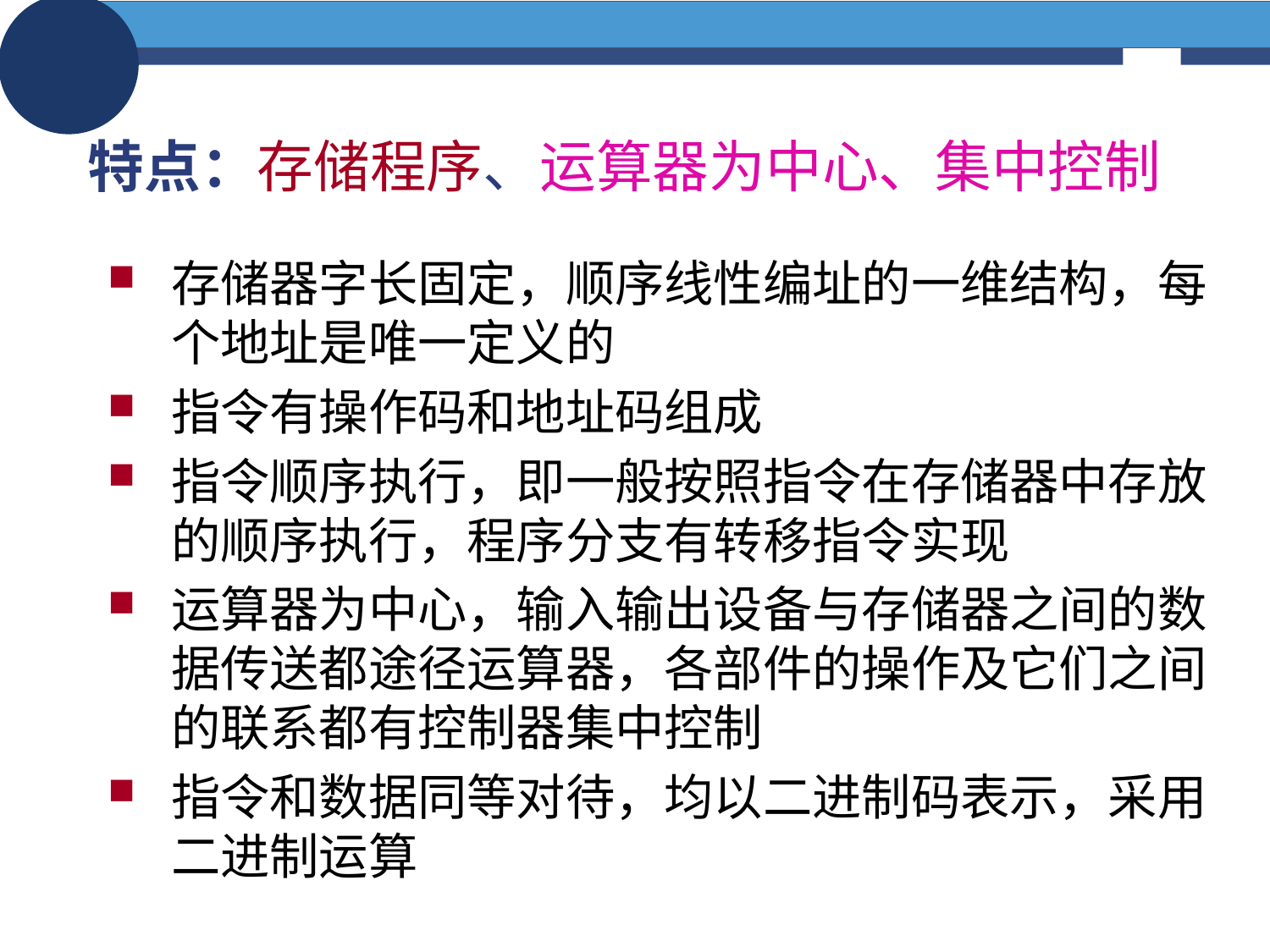

# 特点：存储程序、运算器为中心、集中控制
存储器字长固定，顺序线性编址的一维结构，每个地址是唯一定义的
指令有操作码和地址码组成
指令顺序执行，即一般按照指令在存储器中存放的顺序执行，程序分支有转移指令实现
运算器为中心，输入输出设备与存储器之间的数据传送都途径运算器，各部件的操作及它们之间的联系都有控制器集中控制
指令和数据同等对待，均以二进制码表示，采用二进制运算